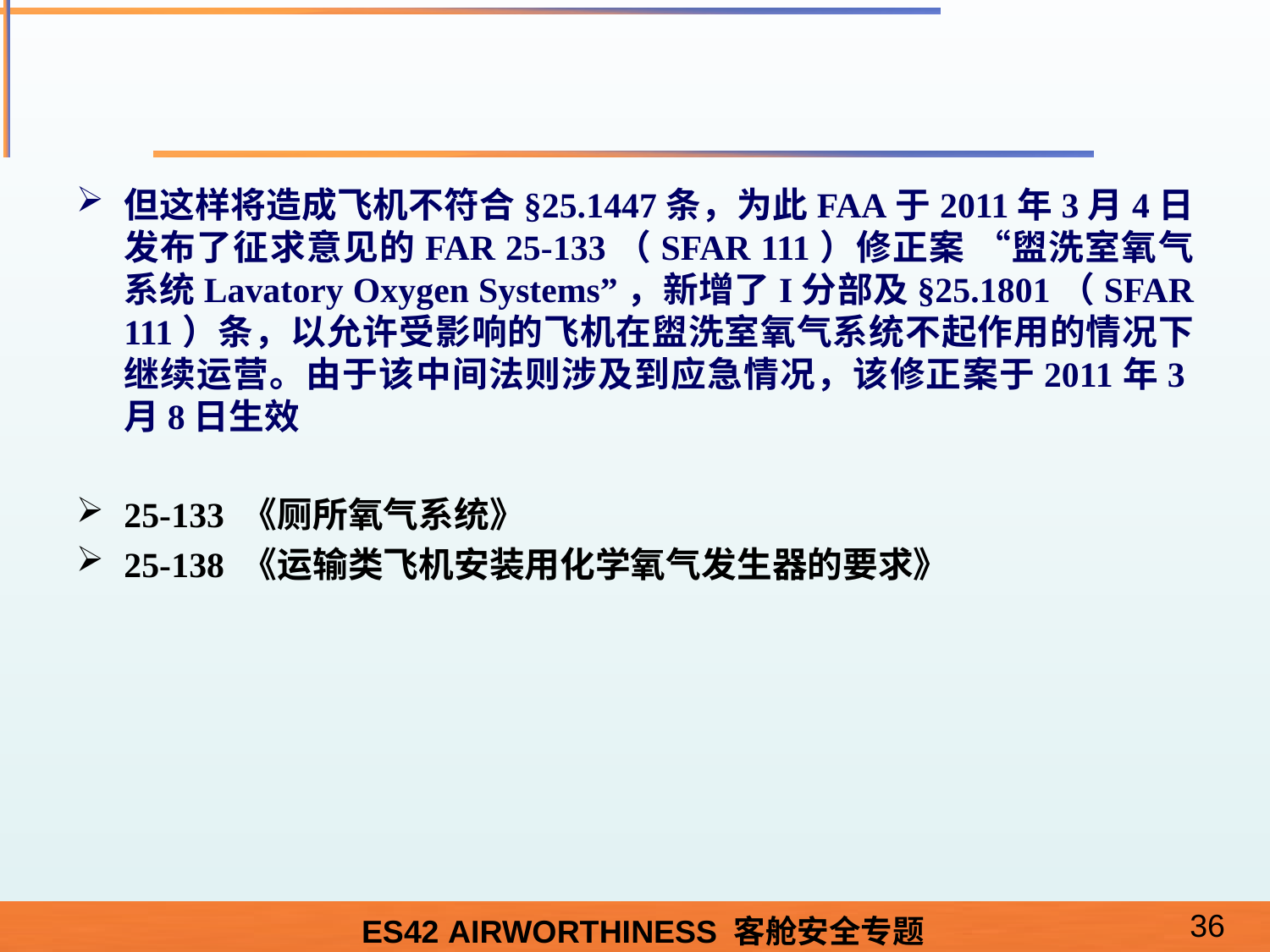

#
但这样将造成飞机不符合§25.1447条，为此FAA于2011年3月4日发布了征求意见的FAR 25-133（SFAR 111）修正案 “盥洗室氧气系统Lavatory Oxygen Systems”，新增了I分部及§25.1801（SFAR 111）条，以允许受影响的飞机在盥洗室氧气系统不起作用的情况下继续运营。由于该中间法则涉及到应急情况，该修正案于2011年3月8日生效

25-133 《厕所氧气系统》
25-138 《运输类飞机安装用化学氧气发生器的要求》